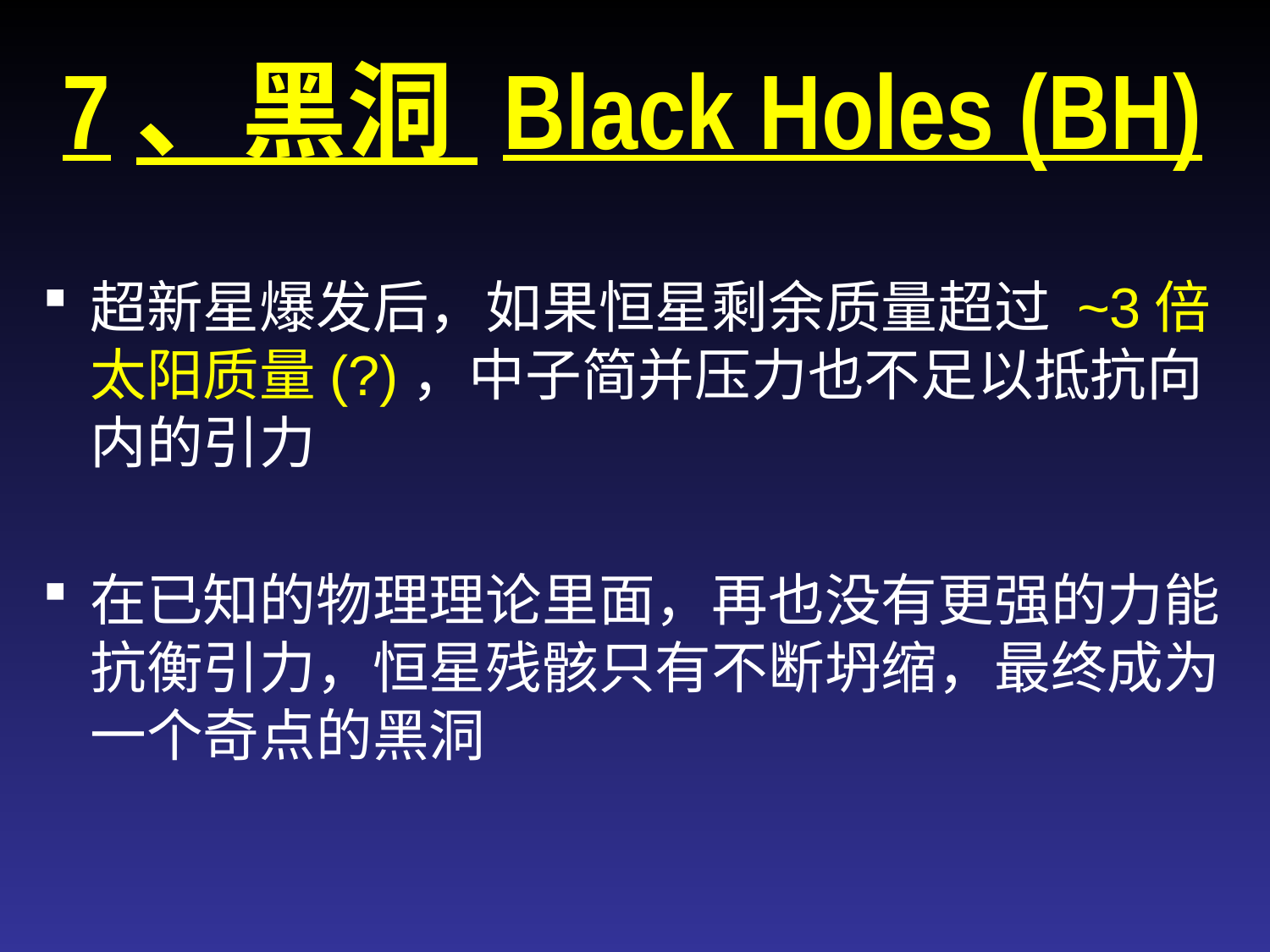

# 7、黑洞 Black Holes (BH)

超新星爆发后，如果恒星剩余质量超过 ~3倍太阳质量(?)，中子简并压力也不足以抵抗向内的引力

在已知的物理理论里面，再也没有更强的力能抗衡引力，恒星残骸只有不断坍缩，最终成为一个奇点的黑洞